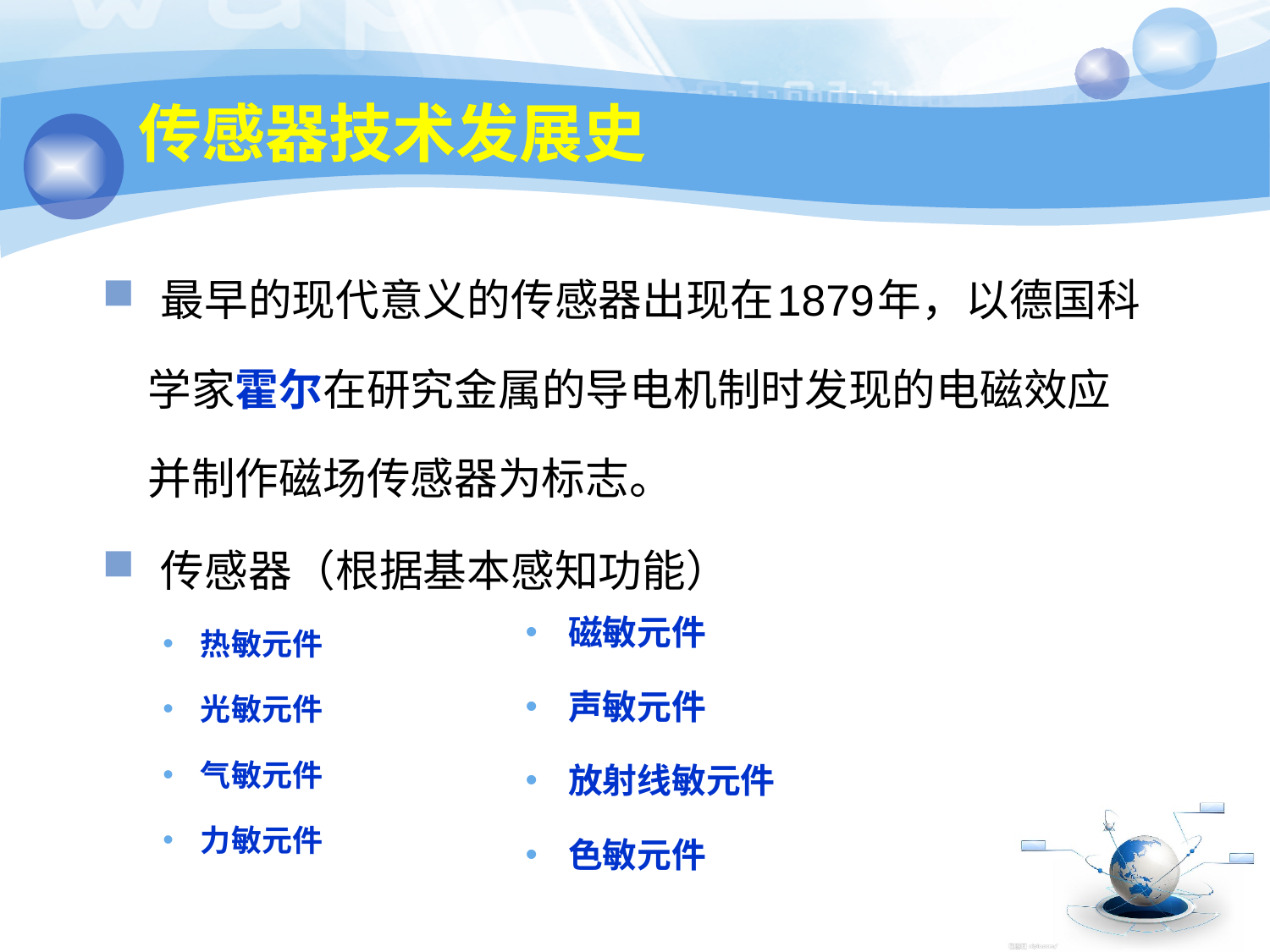

# 传感器技术发展史
 最早的现代意义的传感器出现在1879年，以德国科学家霍尔在研究金属的导电机制时发现的电磁效应并制作磁场传感器为标志。
 传感器（根据基本感知功能）
热敏元件
光敏元件
气敏元件
力敏元件

磁敏元件
声敏元件
放射线敏元件
色敏元件